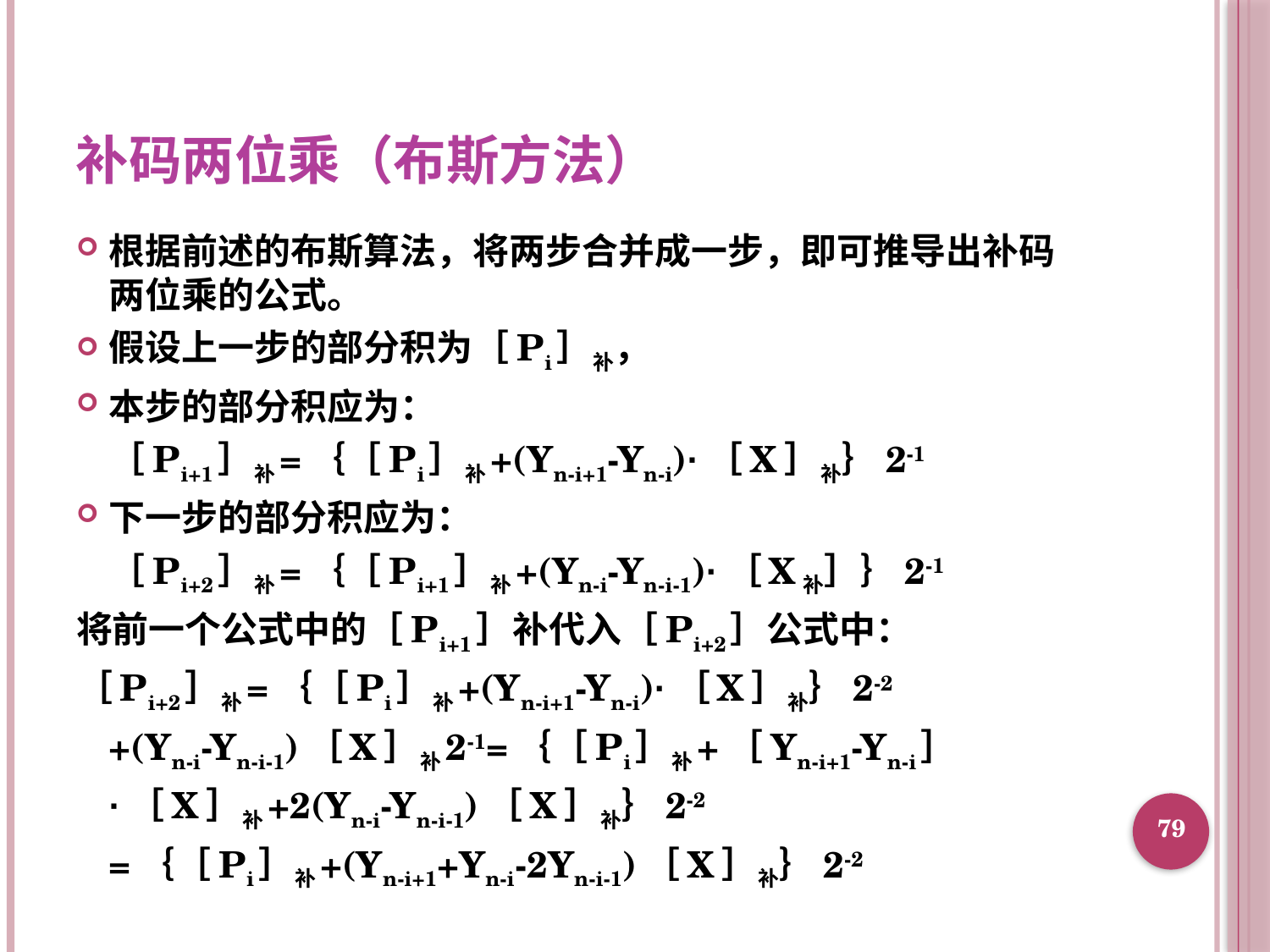

# 补码两位乘（布斯方法）
根据前述的布斯算法，将两步合并成一步，即可推导出补码两位乘的公式。
假设上一步的部分积为［Pi］补，
本步的部分积应为：
	［Pi+1］补=｛［Pi］补+(Yn-i+1-Yn-i)·［X］补｝2-1
下一步的部分积应为：
	［Pi+2］补=｛［Pi+1］补+(Yn-i-Yn-i-1)·［X补］｝2-1
将前一个公式中的［Pi+1］补代入［Pi+2］公式中：
［Pi+2］补=｛［Pi］补+(Yn-i+1-Yn-i)·［X］补｝2-2
	+(Yn-i-Yn-i-1)［X］补2-1=｛［Pi］补+［Yn-i+1-Yn-i］
	·［X］补+2(Yn-i-Yn-i-1)［X］补｝2-2
	=｛［Pi］补+(Yn-i+1+Yn-i-2Yn-i-1)［X］补｝2-2
79